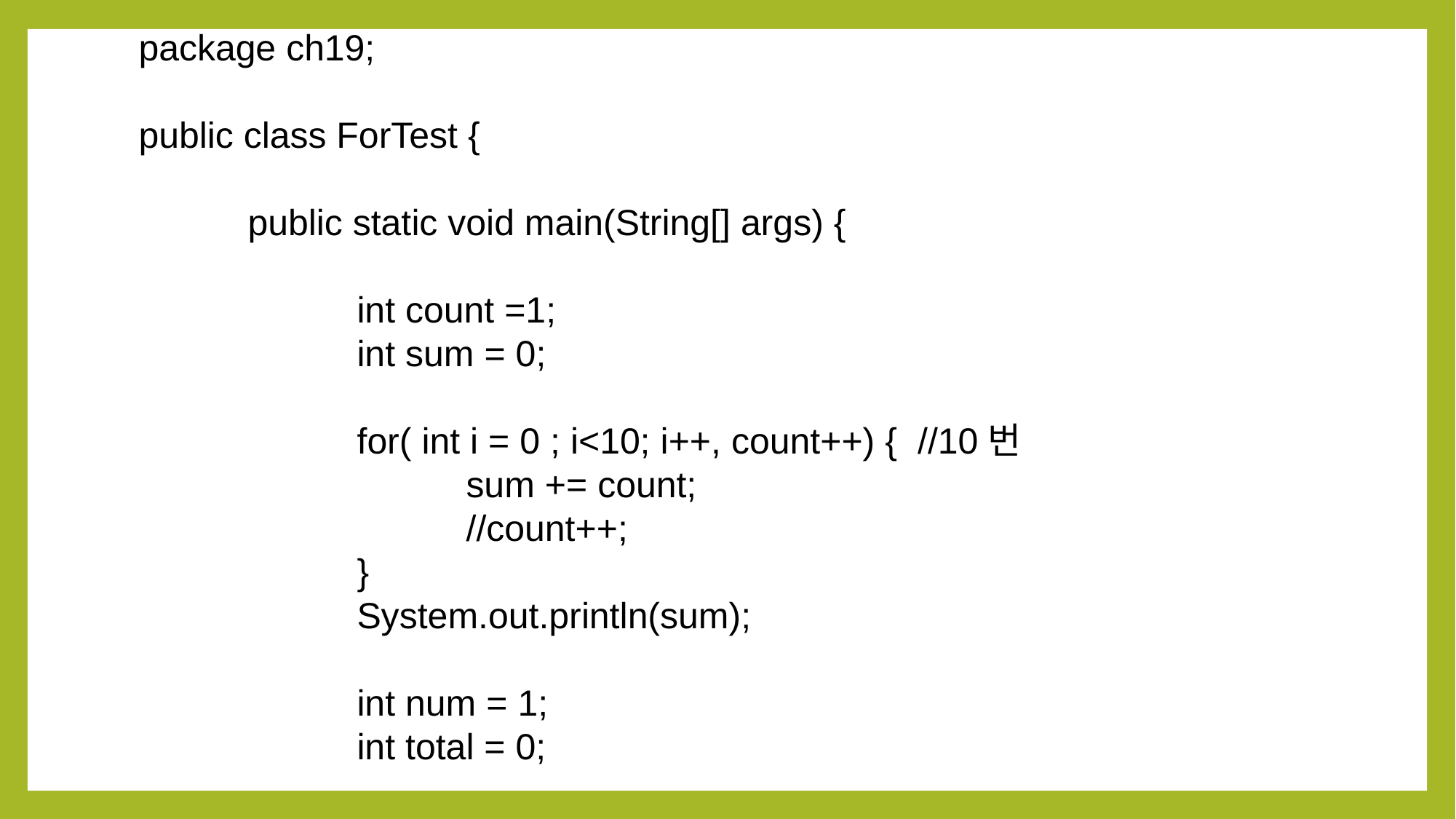

package ch19;

public class ForTest {

	public static void main(String[] args) {

		int count =1;
		int sum = 0;

		for( int i = 0 ; i<10; i++, count++) {  //10번
			sum += count;
			//count++;
		}
		System.out.println(sum);

		int num = 1;
		int total = 0;